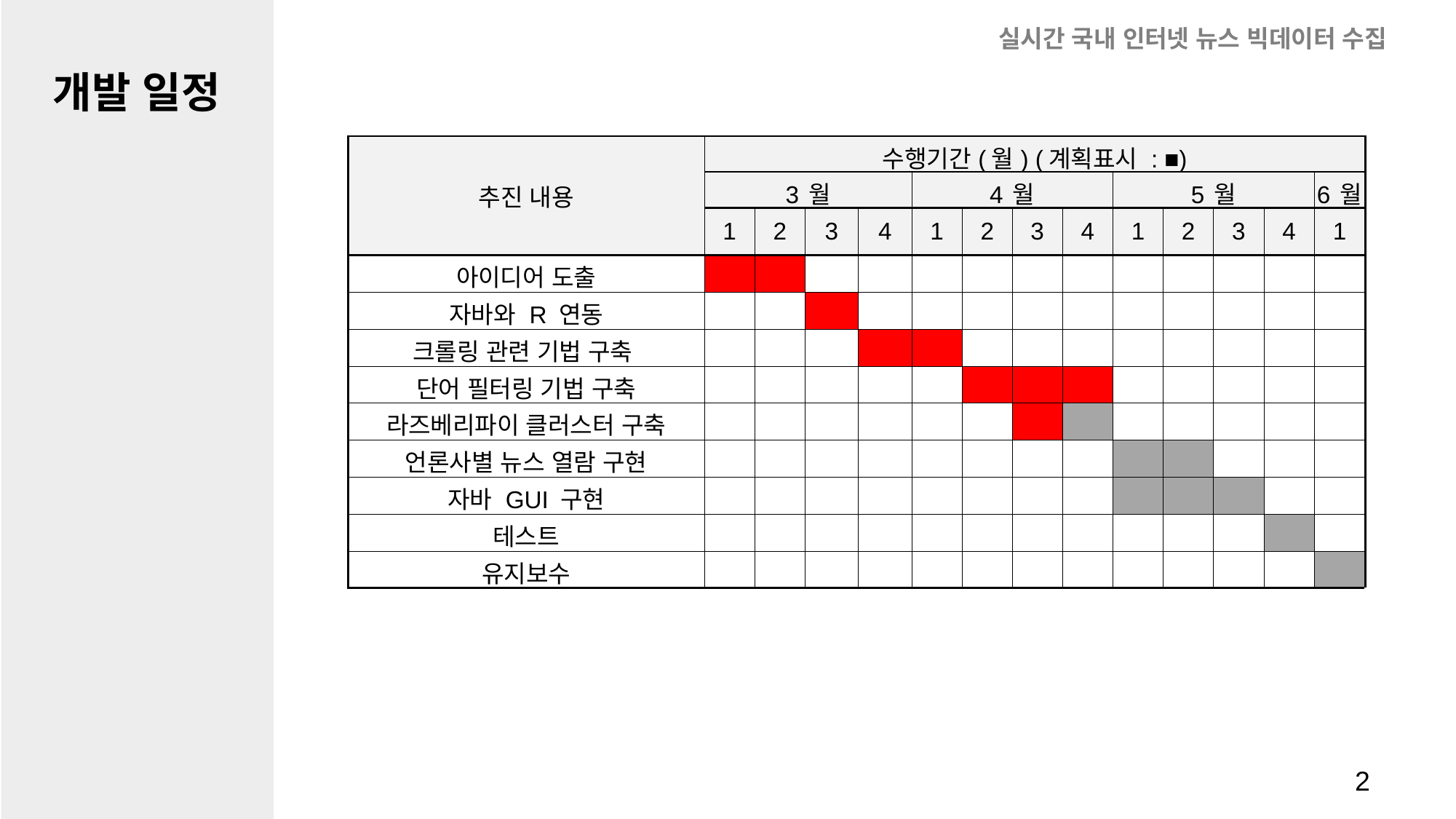

실시간 국내 인터넷 뉴스 빅데이터 수집
개발 일정
| 추진 내용 | 수행기간(월) (계획표시 : ■) |  |  |  |  |  |  |  |  |  |  |  |  |  |
| --- | --- | --- | --- | --- | --- | --- | --- | --- | --- | --- | --- | --- | --- | --- |
|  | 3 월 |  |  |  | 4 월 |  |  |  | 5 월 |  |  |  | 6 월 |  |
|  | 1 | 2 | 3 | 4 | 1 | 2 | 3 | 4 | 1 | 2 | 3 | 4 | 1 |  |
| 아이디어 도출 |  |  |  |  |  |  |  |  |  |  |  |  |  |  |
| 자바와 R 연동 |  |  |  |  |  |  |  |  |  |  |  |  |  |  |
| 크롤링 관련 기법 구축 |  |  |  |  |  |  |  |  |  |  |  |  |  |  |
| 단어 필터링 기법 구축 |  |  |  |  |  |  |  |  |  |  |  |  |  |  |
| 라즈베리파이 클러스터 구축 |  |  |  |  |  |  |  |  |  |  |  |  |  |  |
| 언론사별 뉴스 열람 구현 |  |  |  |  |  |  |  |  |  |  |  |  |  |  |
| 자바 GUI 구현 |  |  |  |  |  |  |  |  |  |  |  |  |  |  |
| 테스트 |  |  |  |  |  |  |  |  |  |  |  |  |  |  |
| 유지보수 |  |  |  |  |  |  |  |  |  |  |  |  |  |  |

Open eyes
2